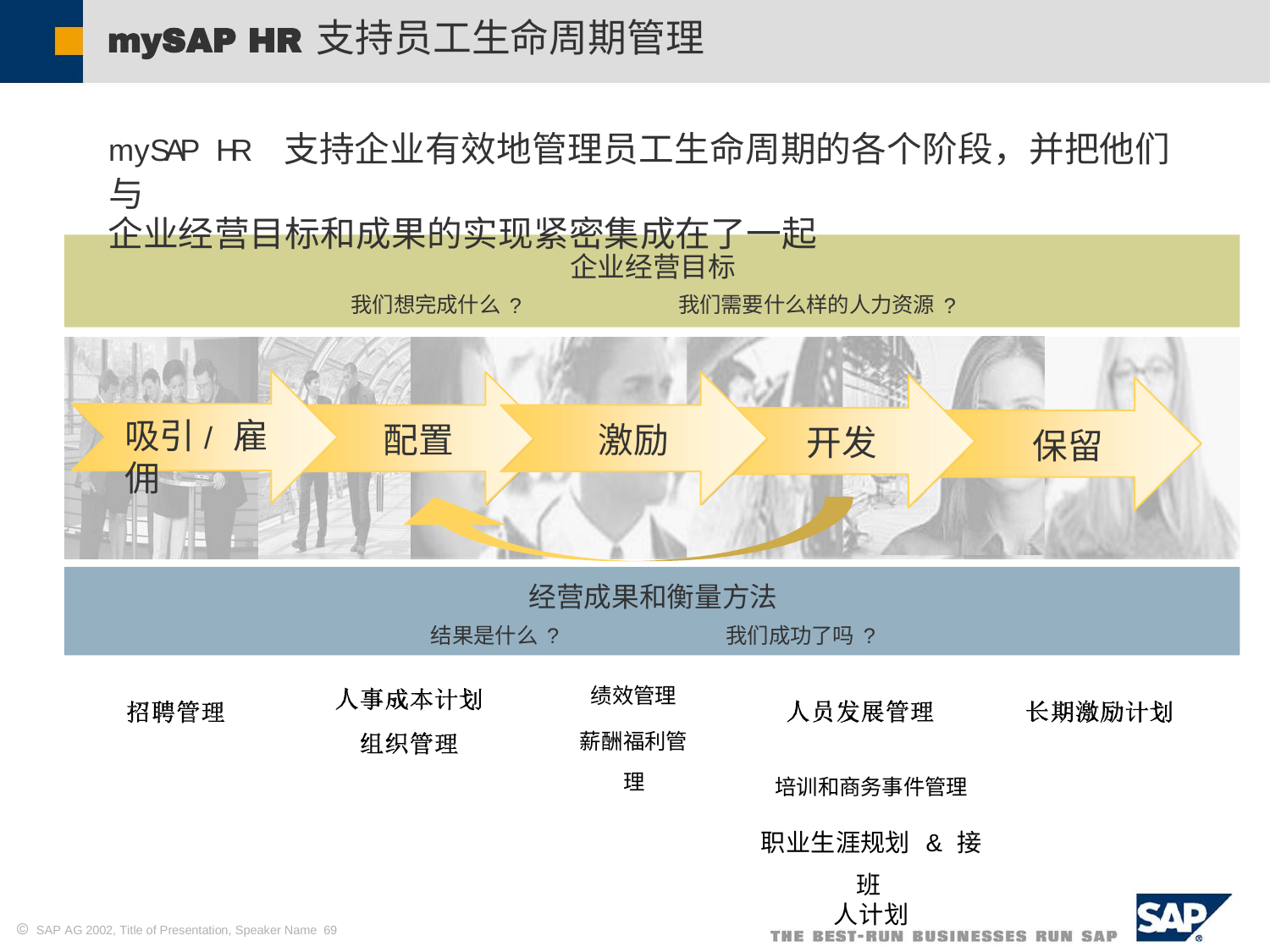

mySAP HR支持员工生命周期管理
mySAP HR  支持企业有效地管理员工生命周期的各个阶段，并把他们与
企业经营目标和成果的实现紧密集成在了一起

企业经营目标
我们想完成什么?                        我们需要什么样的人力资源?

吸引/雇佣
配置
激励
开发
保留

经营成果和衡量方法
结果是什么?                          我们成功了吗?
绩效管理
薪酬福利管理

培训和商务事件管理
职业生涯规划 & 接班
人计划
©  SAP AG 2002, Title of Presentation, Speaker Name  69